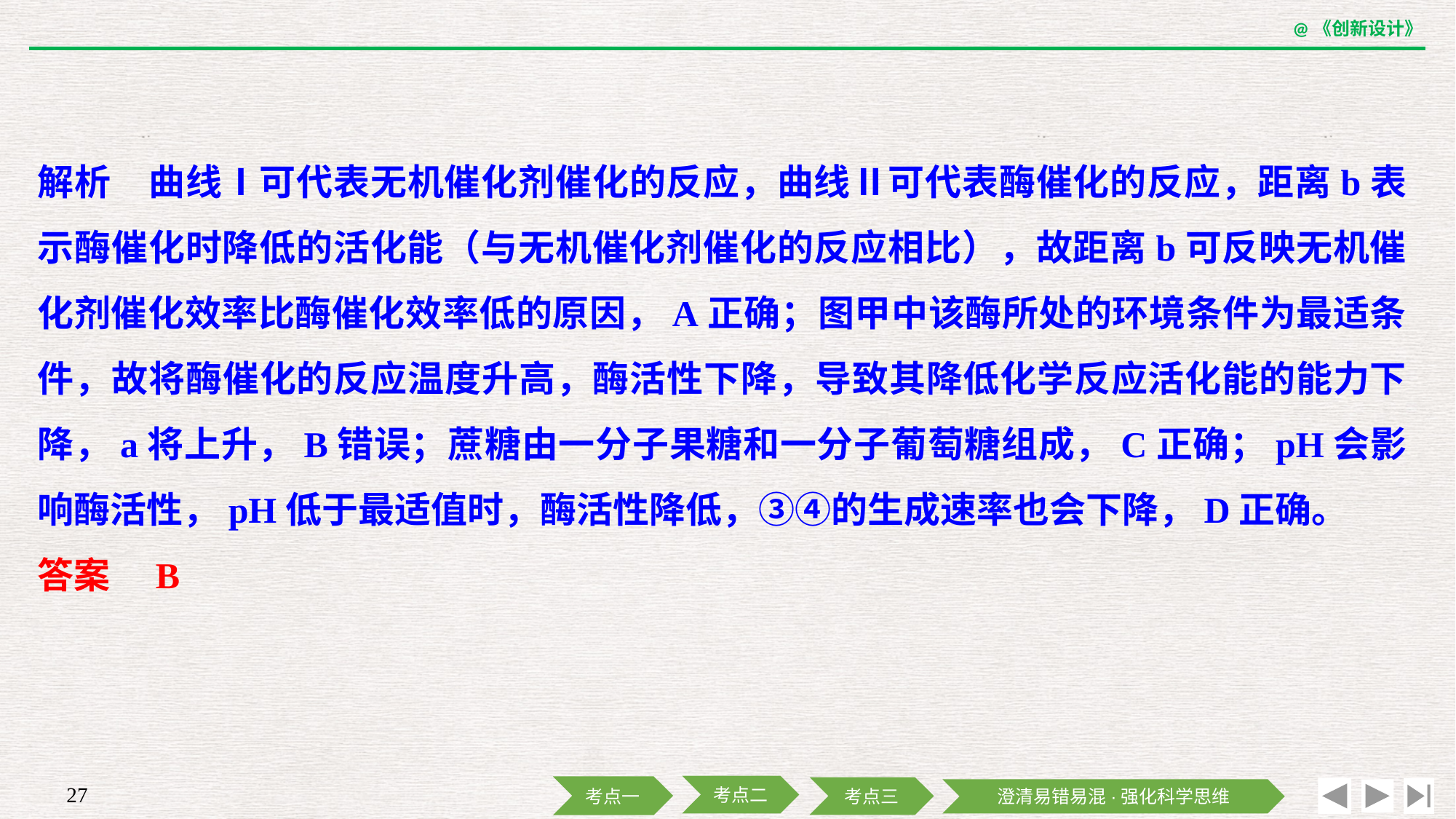

解析　曲线Ⅰ可代表无机催化剂催化的反应，曲线Ⅱ可代表酶催化的反应，距离b表示酶催化时降低的活化能（与无机催化剂催化的反应相比），故距离b可反映无机催化剂催化效率比酶催化效率低的原因，A正确；图甲中该酶所处的环境条件为最适条件，故将酶催化的反应温度升高，酶活性下降，导致其降低化学反应活化能的能力下降，a将上升，B错误；蔗糖由一分子果糖和一分子葡萄糖组成，C正确；pH会影响酶活性，pH低于最适值时，酶活性降低，③④的生成速率也会下降，D正确。
答案　B